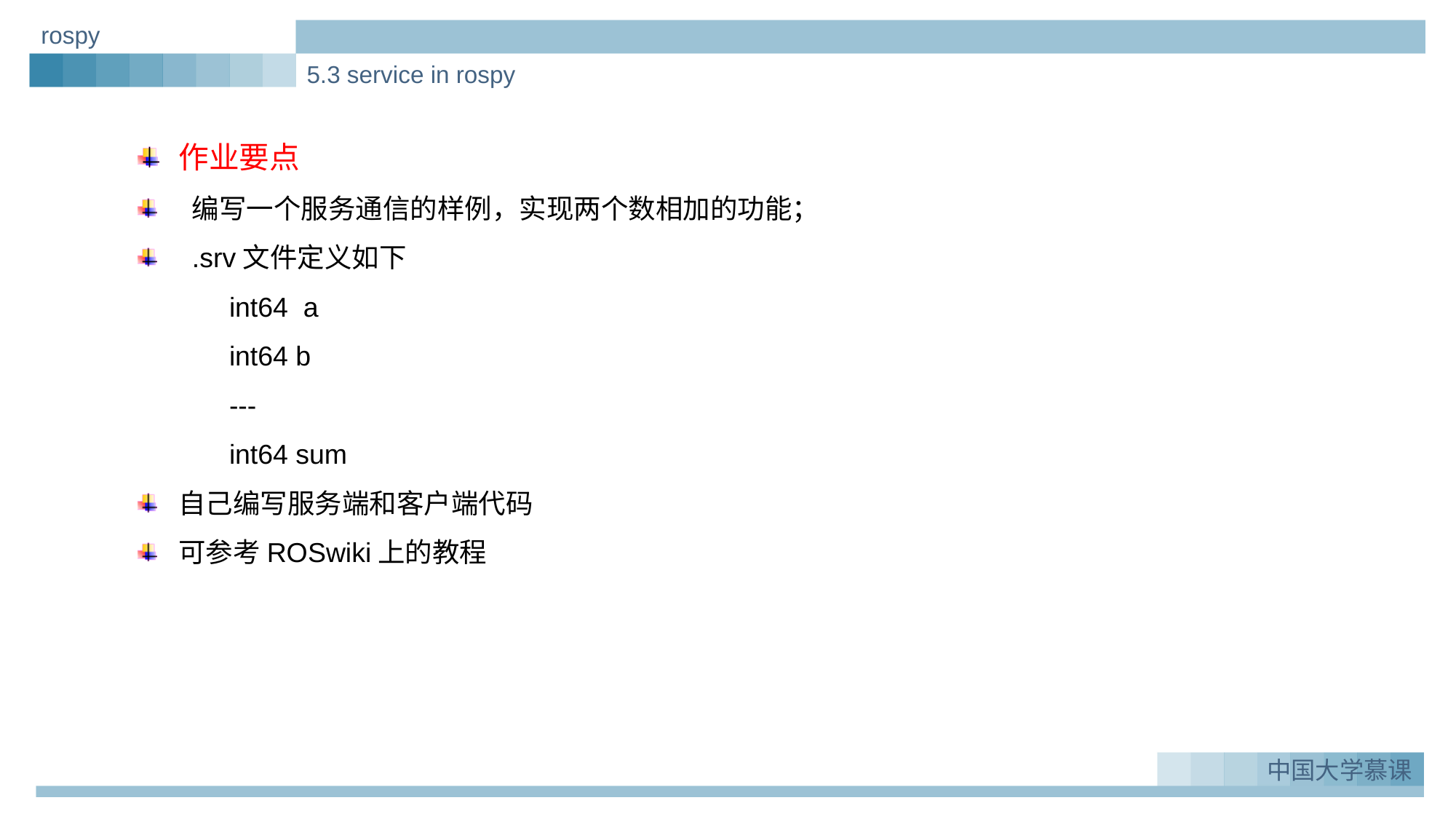

rospy
5.3 service in rospy
作业要点
编写一个服务通信的样例，实现两个数相加的功能；
.srv文件定义如下
            int64  a
            int64 b
            ---
            int64 sum
自己编写服务端和客户端代码
可参考ROSwiki上的教程
实例一：Greeting_demo
1.
中国大学慕课